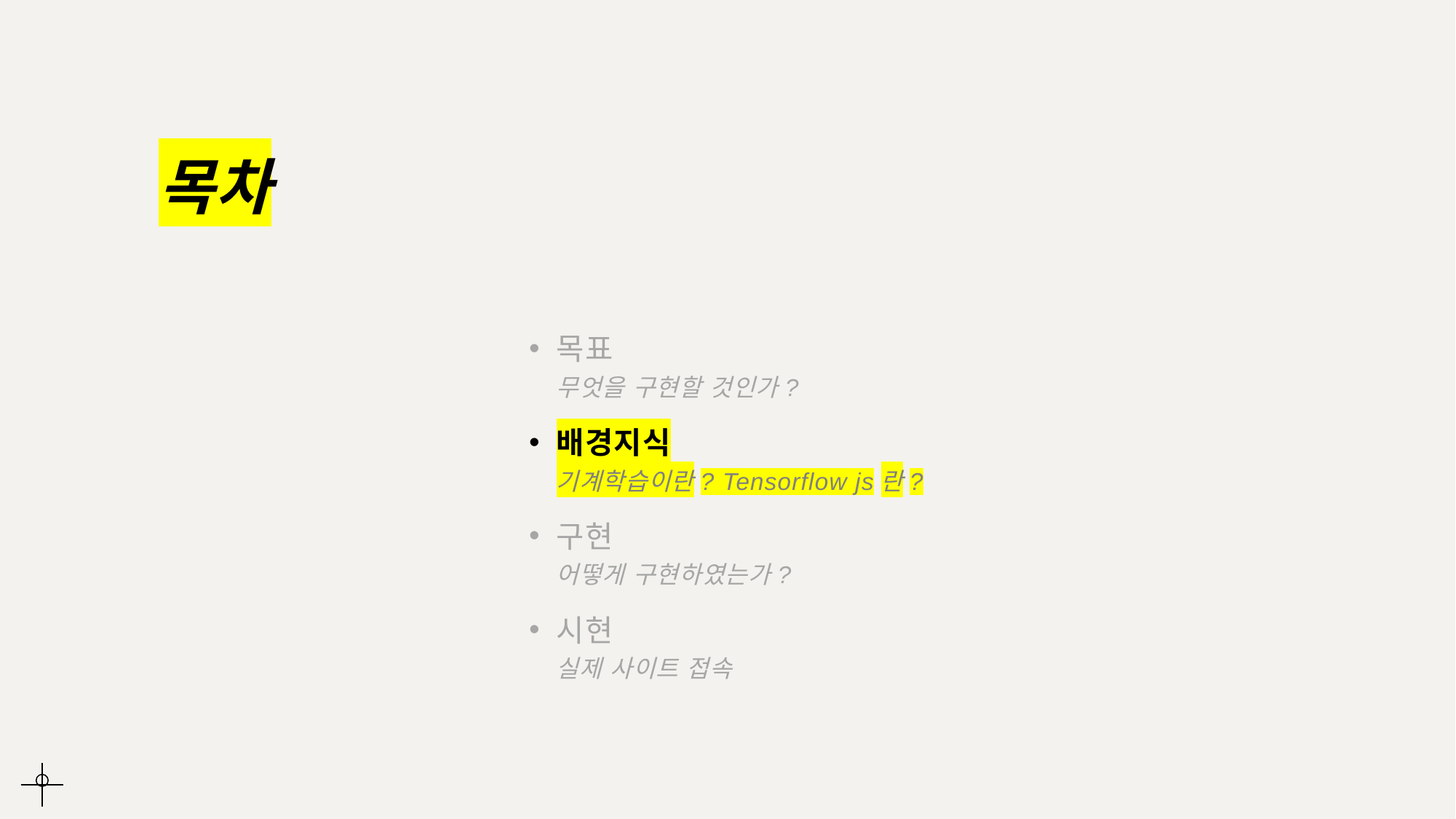

# 목차
목표
무엇을 구현할 것인가?
배경지식
기계학습이란? Tensorflow js란?
구현
어떻게 구현하였는가?
시현
실제 사이트 접속